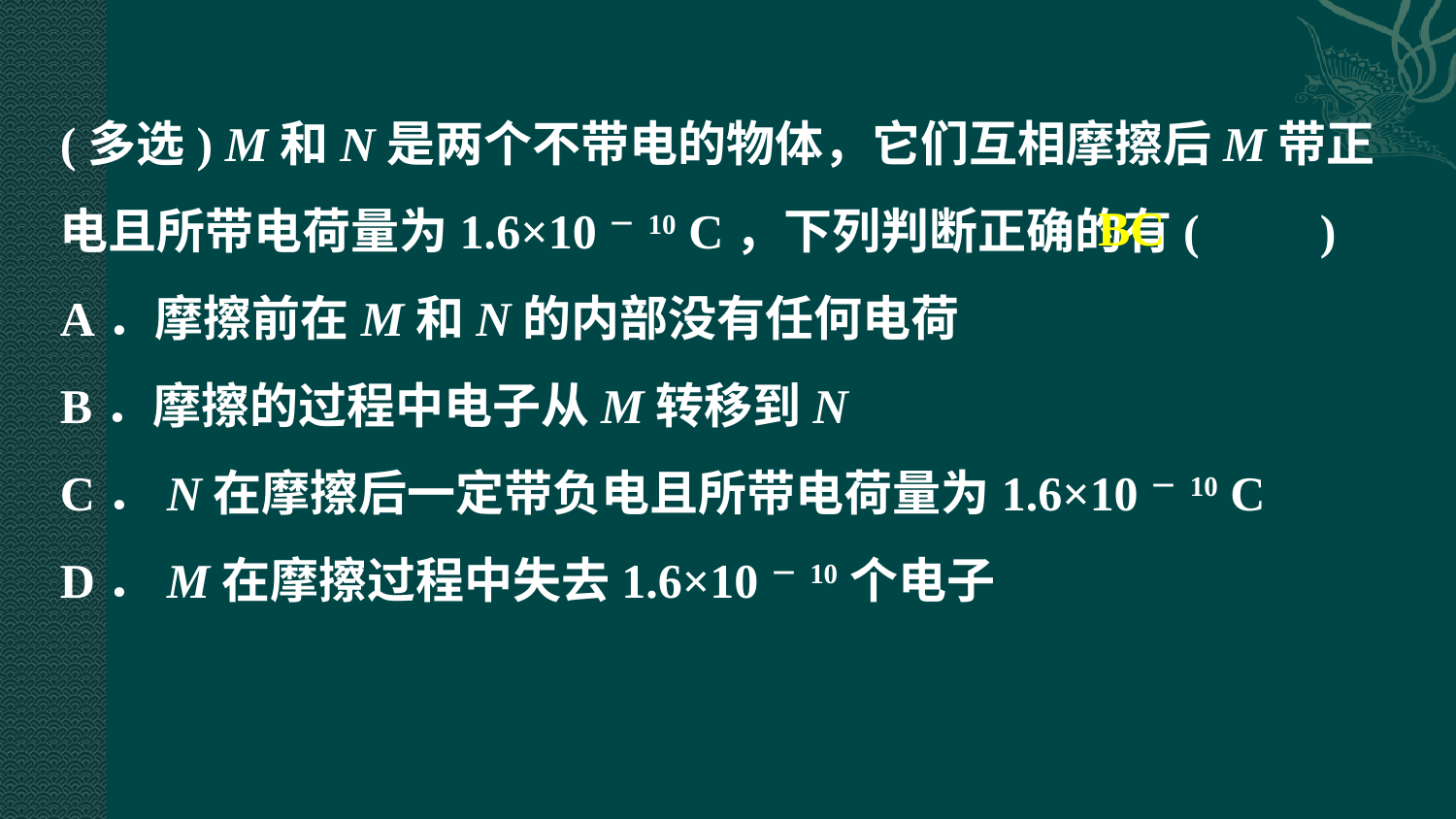

(多选) M和N是两个不带电的物体，它们互相摩擦后M带正电且所带电荷量为1.6×10－10 C，下列判断正确的有(　　)
A．摩擦前在M和N的内部没有任何电荷
B．摩擦的过程中电子从M转移到N
C．N在摩擦后一定带负电且所带电荷量为1.6×10－10 C
D．M在摩擦过程中失去1.6×10－10个电子
BC